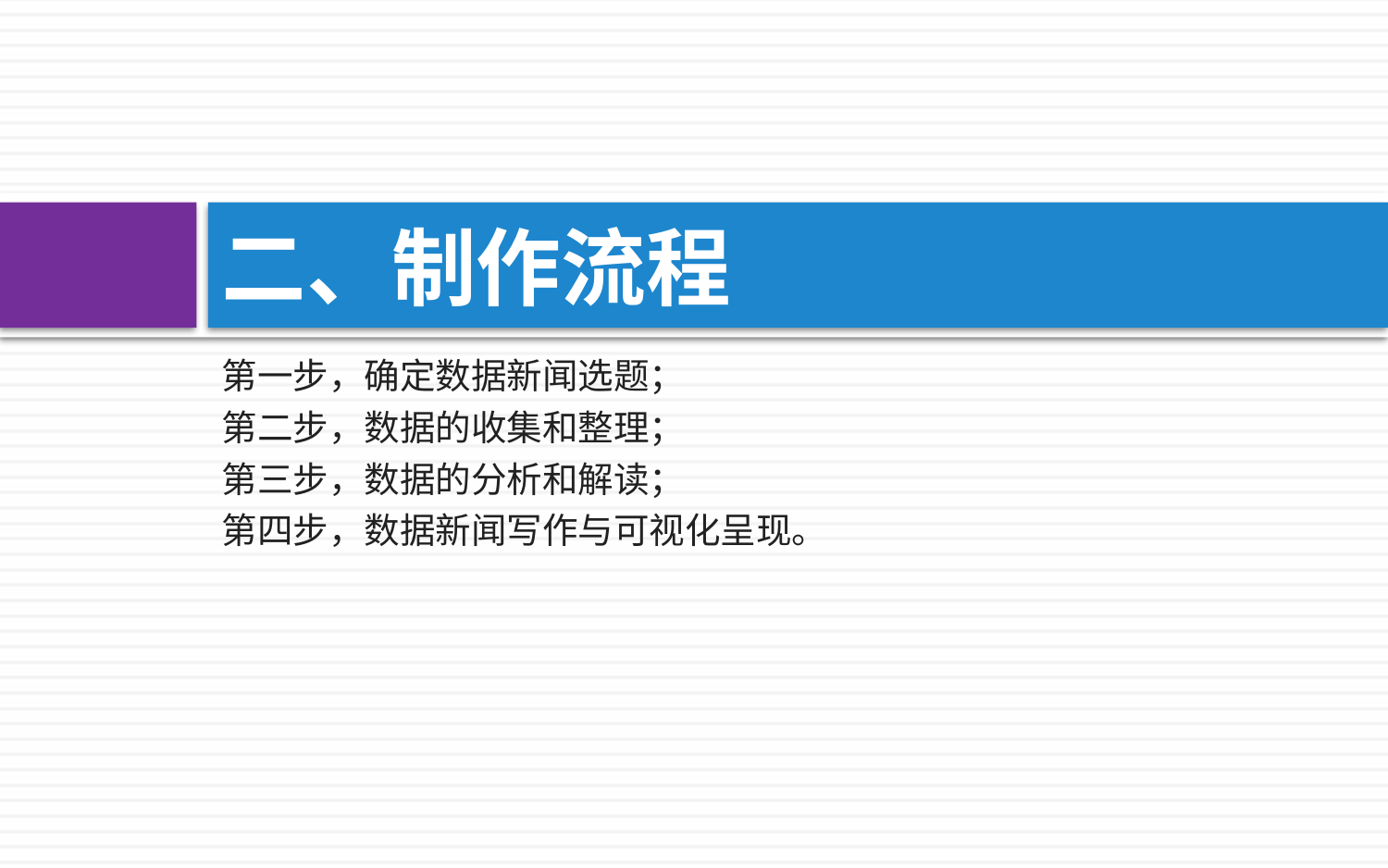

# 二、制作流程
第一步，确定数据新闻选题；
第二步，数据的收集和整理；
第三步，数据的分析和解读；
第四步，数据新闻写作与可视化呈现。